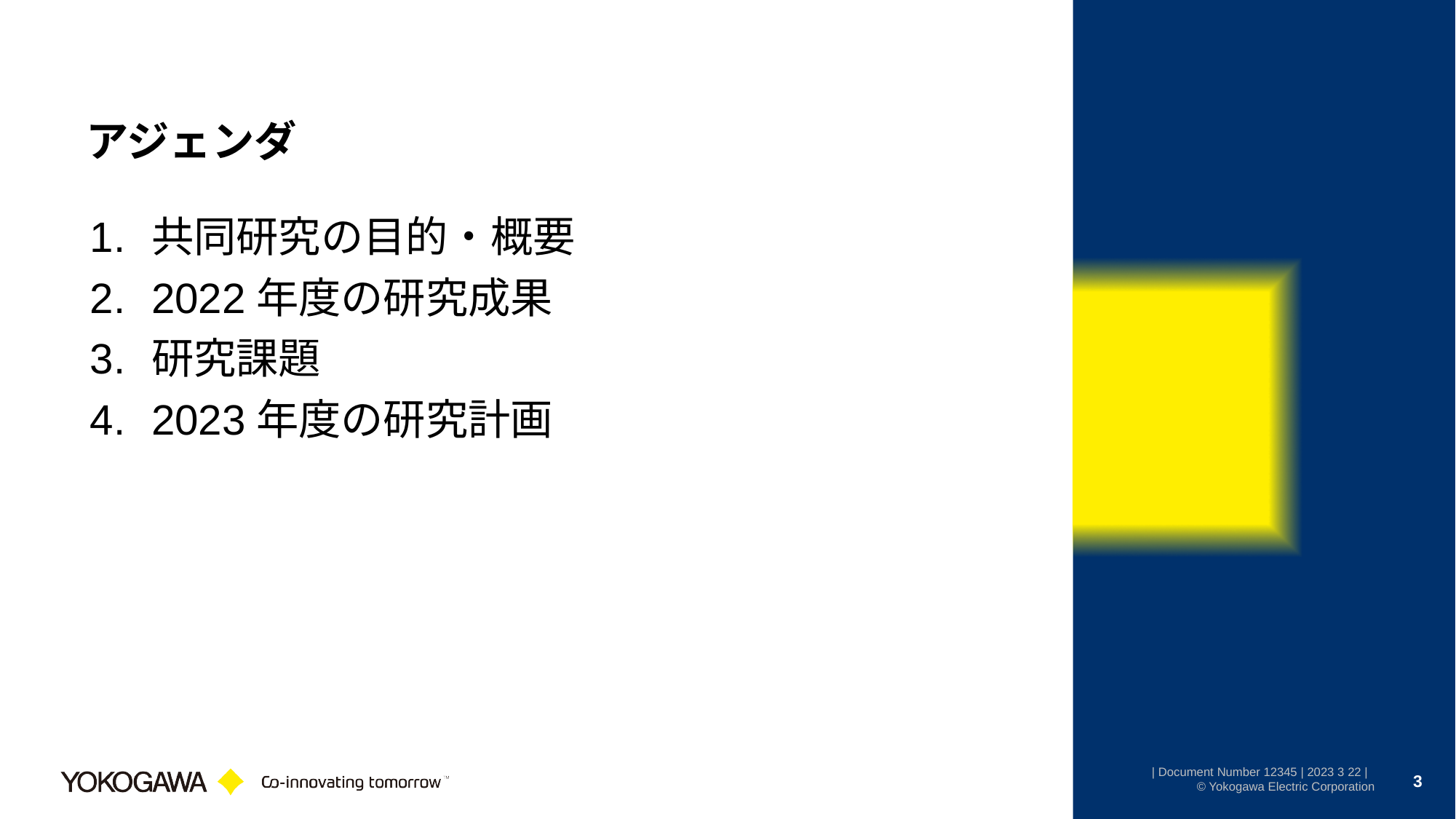

# アジェンダ
共同研究の目的・概要
2022年度の研究成果
研究課題
2023年度の研究計画
3